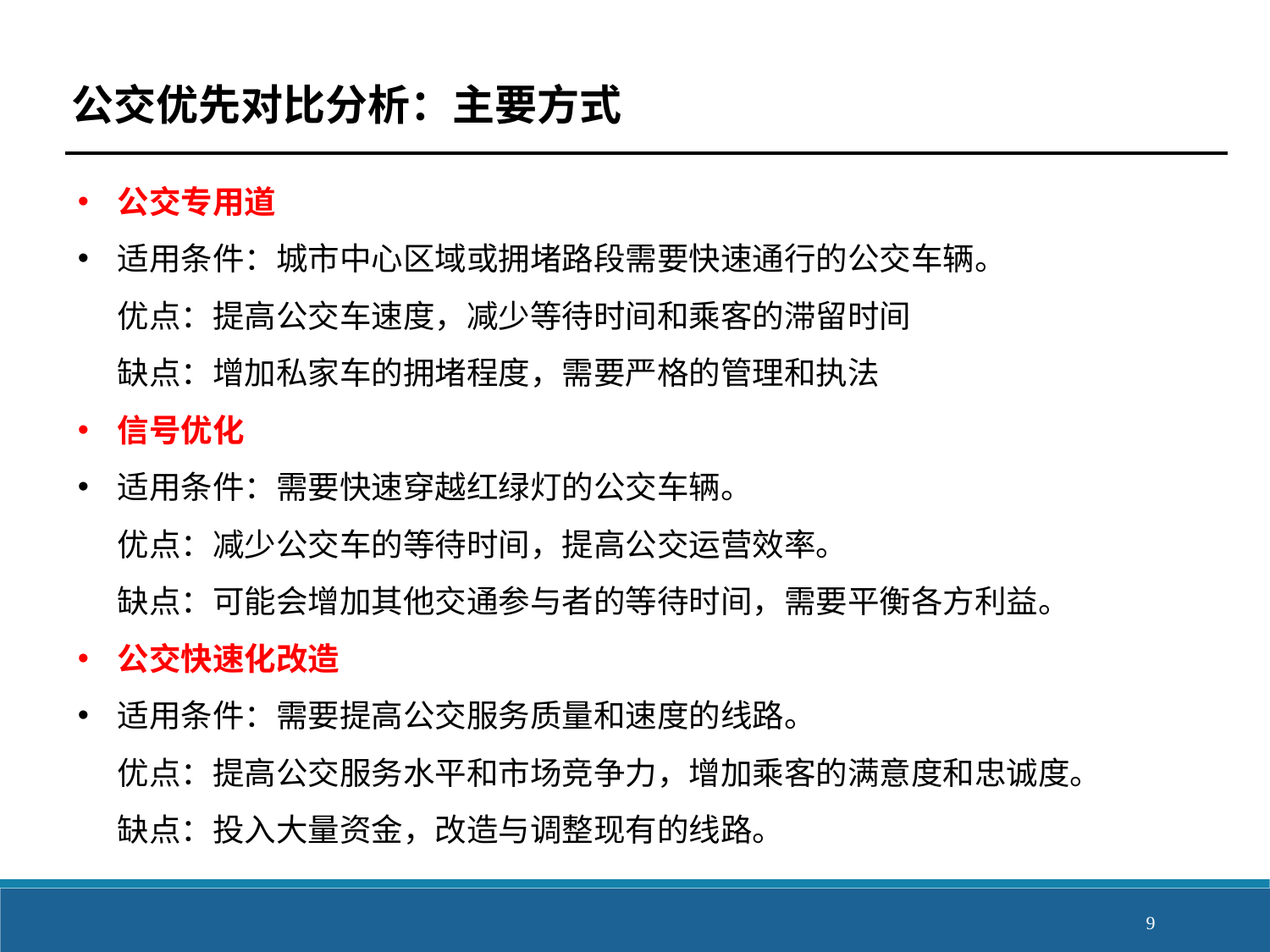

公交优先对比分析：主要方式
公交专用道
适用条件：城市中心区域或拥堵路段需要快速通行的公交车辆。
优点：提高公交车速度，减少等待时间和乘客的滞留时间
缺点：增加私家车的拥堵程度，需要严格的管理和执法
信号优化
适用条件：需要快速穿越红绿灯的公交车辆。
优点：减少公交车的等待时间，提高公交运营效率。
缺点：可能会增加其他交通参与者的等待时间，需要平衡各方利益。
公交快速化改造
适用条件：需要提高公交服务质量和速度的线路。
优点：提高公交服务水平和市场竞争力，增加乘客的满意度和忠诚度。
缺点：投入大量资金，改造与调整现有的线路。
9